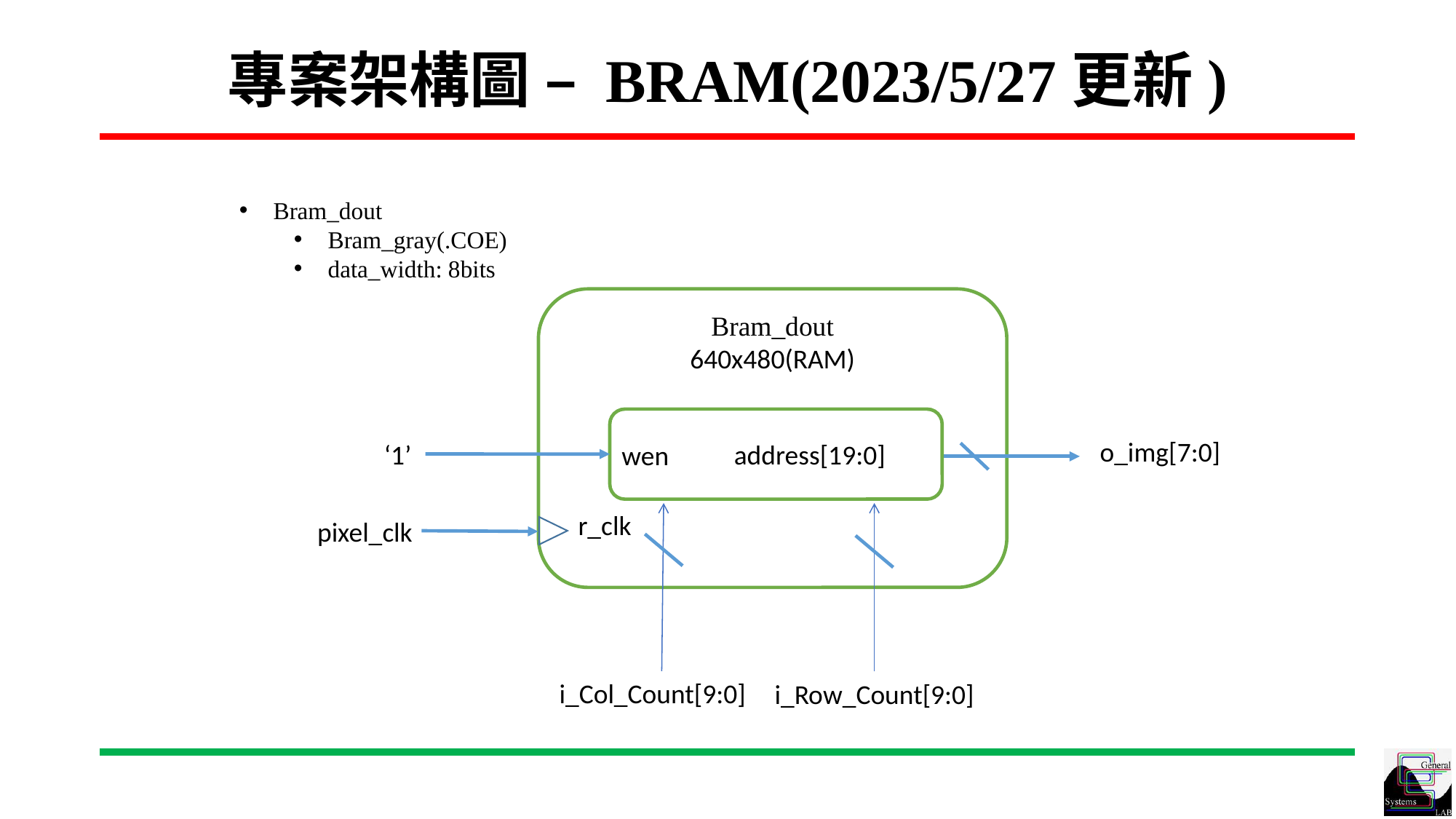

# 專案架構圖 – BRAM(2023/5/27更新)
Bram_dout
Bram_gray(.COE)
data_width: 8bits
Bram_dout
640x480(RAM)

	address[19:0]
o_img[7:0]
‘1’
wen
r_clk
pixel_clk

i_Col_Count[9:0]
i_Row_Count[9:0]